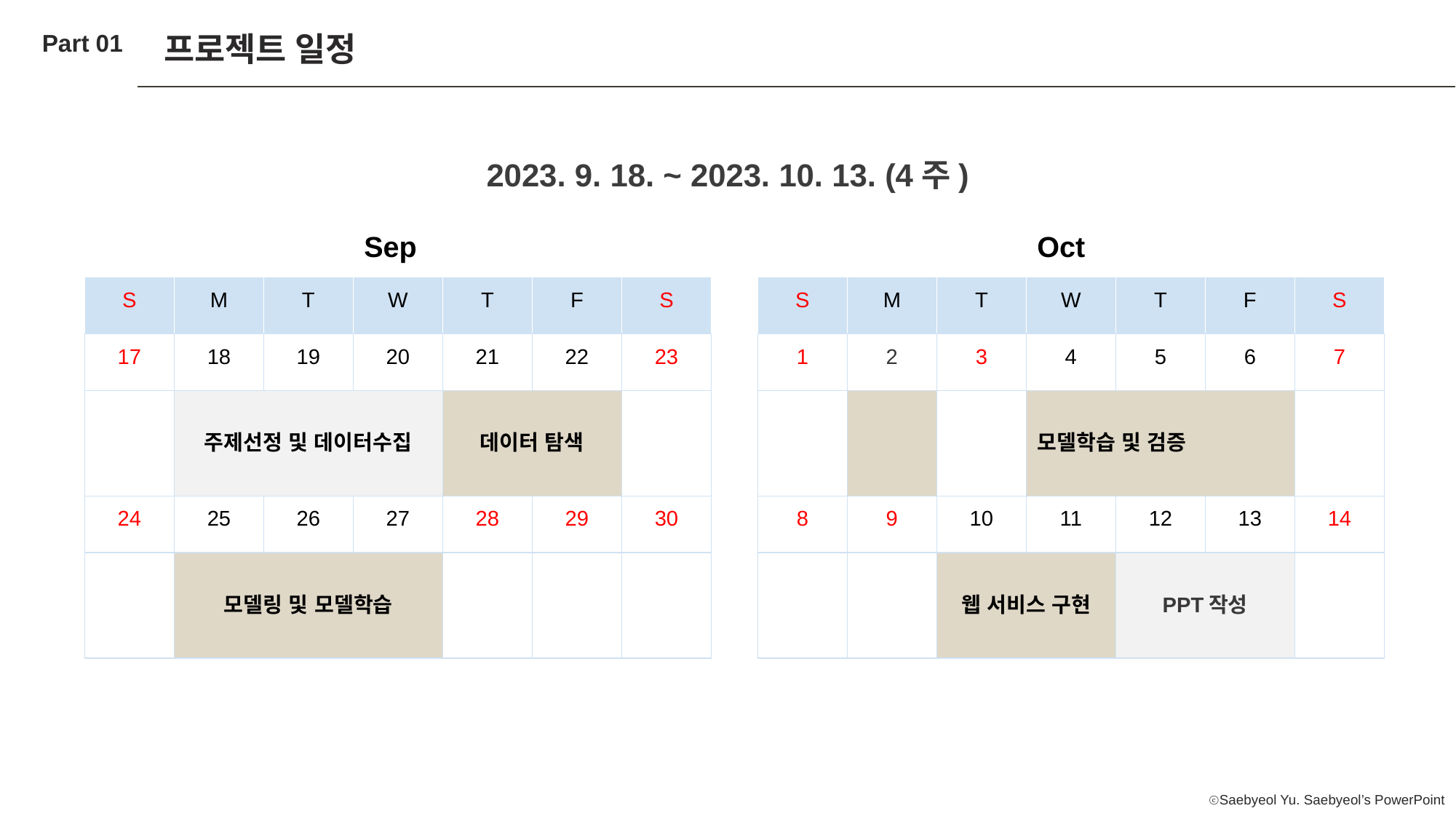

Part 01
프로젝트 일정
2023. 9. 18. ~ 2023. 10. 13. (4주)
|  |  |  | Sep |  |  |  |
| --- | --- | --- | --- | --- | --- | --- |
| S | M | T | W | T | F | S |
| 17 | 18 | 19 | 20 | 21 | 22 | 23 |
|  | 주제선정 및 데이터수집 |  |  | 데이터 탐색 |  |  |
| 24 | 25 | 26 | 27 | 28 | 29 | 30 |
|  | 모델링 및 모델학습 |  |  |  |  |  |
|  |  |  | Oct |  |  |  |
| --- | --- | --- | --- | --- | --- | --- |
| S | M | T | W | T | F | S |
| 1 | 2 | 3 | 4 | 5 | 6 | 7 |
|  |  |  | 모델학습 및 검증 |  |  |  |
| 8 | 9 | 10 | 11 | 12 | 13 | 14 |
|  |  | 웹 서비스 구현 |  | PPT작성 |  |  |